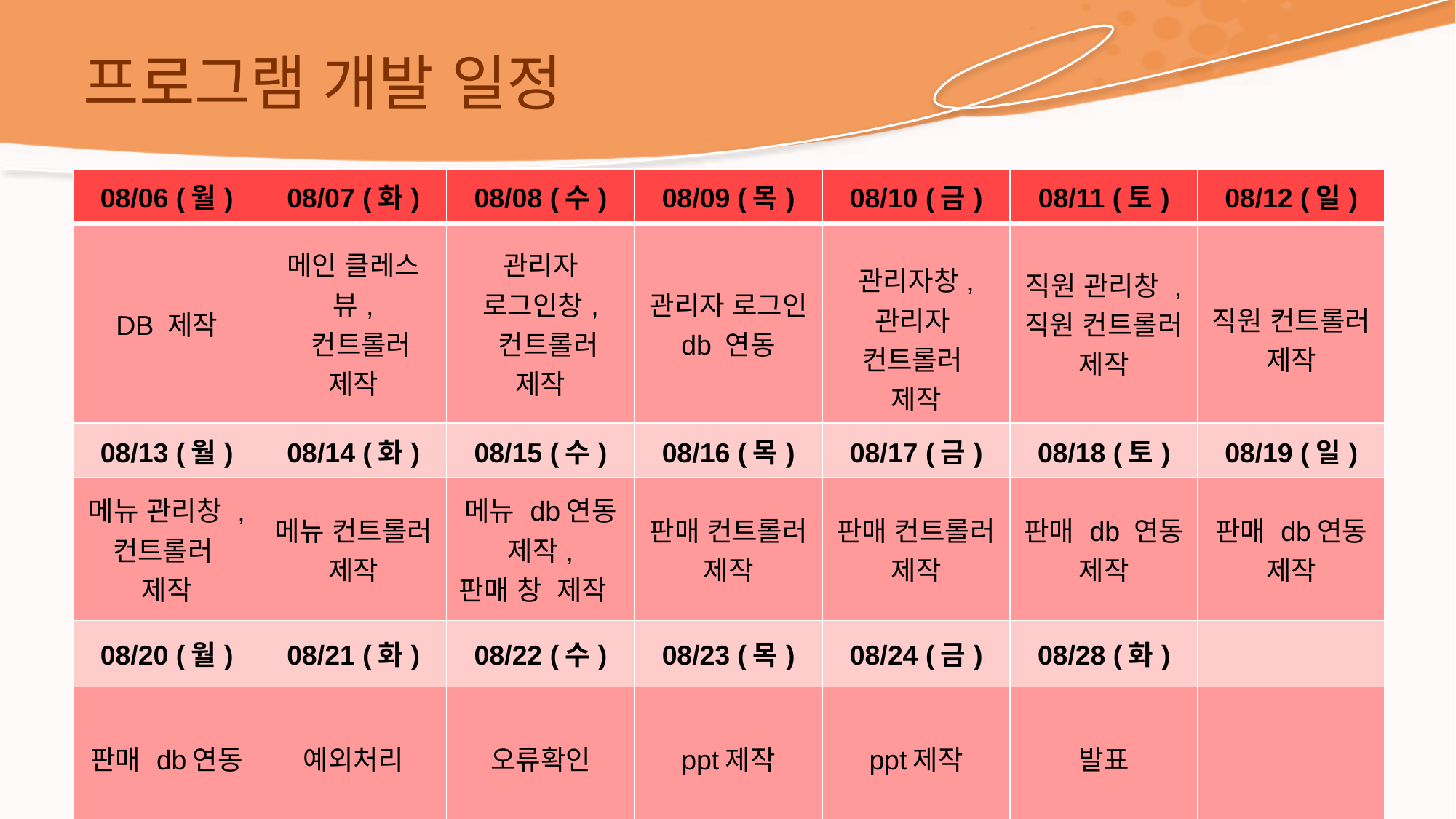

# 프로그램 개발 일정
| 08/06 (월) | 08/07 (화) | 08/08 (수) | 08/09 (목) | 08/10 (금) | 08/11 (토) | 08/12 (일) |
| --- | --- | --- | --- | --- | --- | --- |
| DB 제작 | 메인 클레스 뷰, 컨트롤러 제작 | 관리자 로그인창, 컨트롤러 제작 | 관리자 로그인 db 연동 | 관리자창, 관리자 컨트롤러 제작 | 직원 관리창 , 직원 컨트롤러 제작 | 직원 컨트롤러 제작 |
| 08/13 (월) | 08/14 (화) | 08/15 (수) | 08/16 (목) | 08/17 (금) | 08/18 (토) | 08/19 (일) |
| 메뉴 관리창 , 컨트롤러 제작 | 메뉴 컨트롤러 제작 | 메뉴 db연동 제작, 판매 창 제작 | 판매 컨트롤러 제작 | 판매 컨트롤러 제작 | 판매 db 연동 제작 | 판매 db연동 제작 |
| 08/20 (월) | 08/21 (화) | 08/22 (수) | 08/23 (목) | 08/24 (금) | 08/28 (화) |  |
| 판매 db연동 | 예외처리 | 오류확인 | ppt제작 | ppt제작 | 발표 |  |